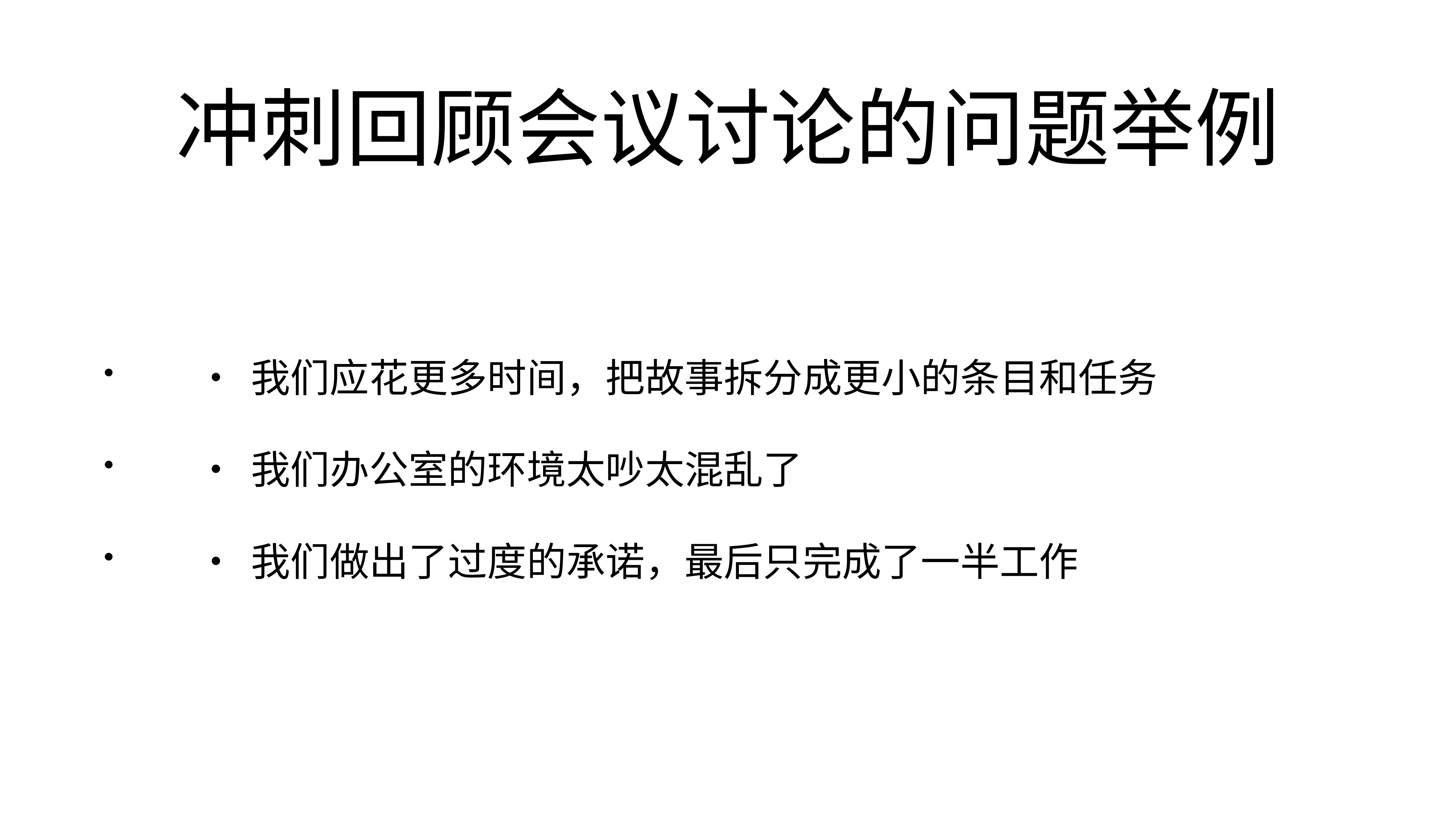

# 冲刺回顾会议讨论的问题举例
	•	我们应花更多时间，把故事拆分成更小的条目和任务
	•	我们办公室的环境太吵太混乱了
	•	我们做出了过度的承诺，最后只完成了一半工作